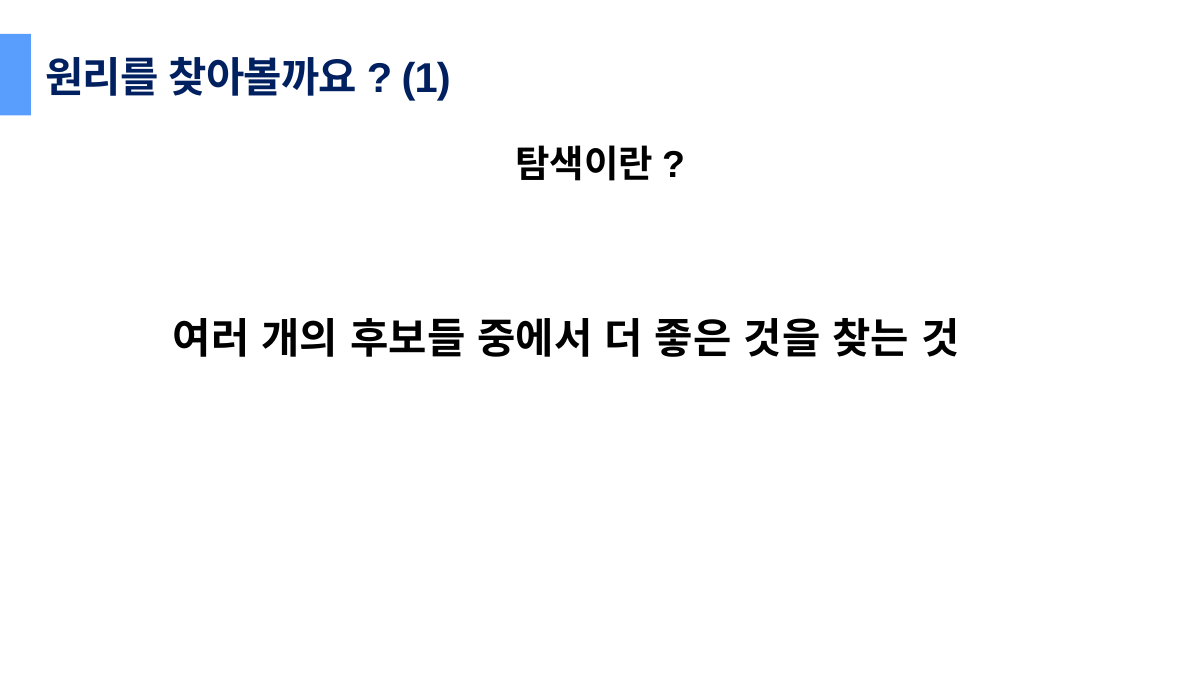

원리를 찾아볼까요? (1)
탐색이란?
여러 개의 후보들 중에서 더 좋은 것을 찾는 것